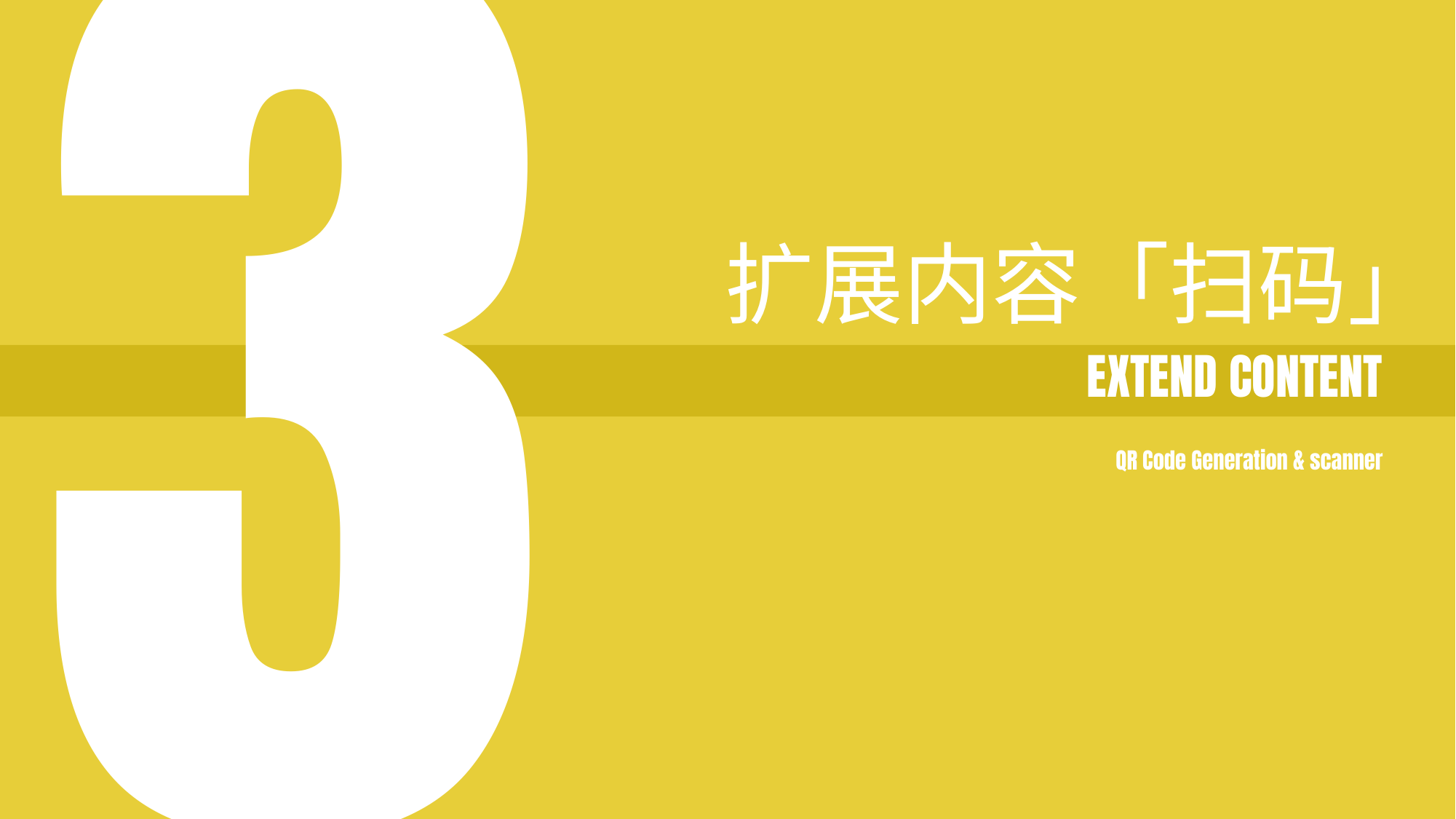

3
扩展内容「扫码」
EXTEND CONTENT

QR Code Generation & scanner